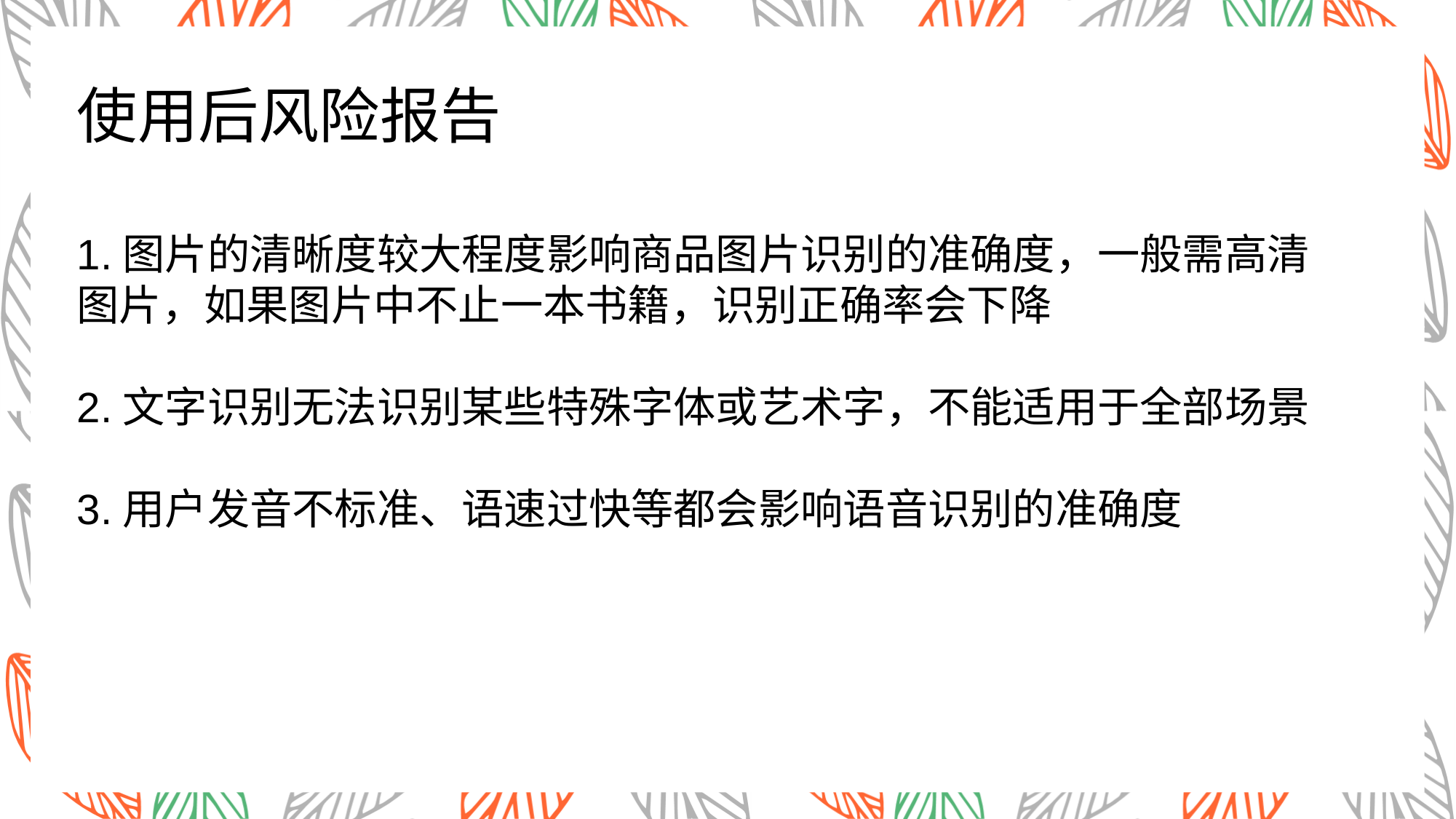

使用后风险报告
1.图片的清晰度较大程度影响商品图片识别的准确度，一般需高清图片，如果图片中不止一本书籍，识别正确率会下降

2.文字识别无法识别某些特殊字体或艺术字，不能适用于全部场景

3.用户发音不标准、语速过快等都会影响语音识别的准确度